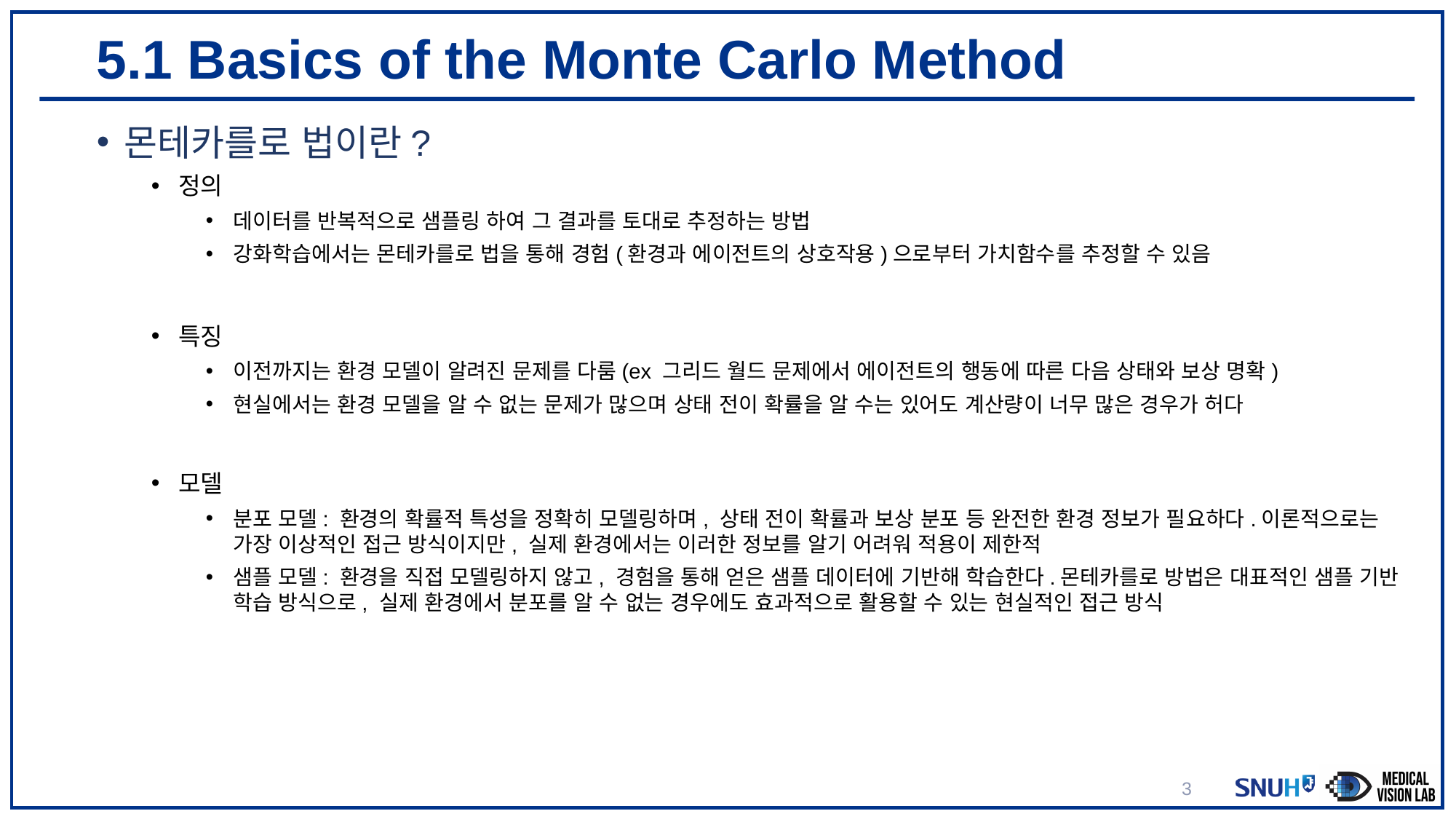

# 5.1 Basics of the Monte Carlo Method
몬테카를로 법이란?
정의
데이터를 반복적으로 샘플링 하여 그 결과를 토대로 추정하는 방법
강화학습에서는 몬테카를로 법을 통해 경험(환경과 에이전트의 상호작용)으로부터 가치함수를 추정할 수 있음

특징
이전까지는 환경 모델이 알려진 문제를 다룸(ex 그리드 월드 문제에서 에이전트의 행동에 따른 다음 상태와 보상 명확)
현실에서는 환경 모델을 알 수 없는 문제가 많으며 상태 전이 확률을 알 수는 있어도 계산량이 너무 많은 경우가 허다

모델
분포 모델: 환경의 확률적 특성을 정확히 모델링하며, 상태 전이 확률과 보상 분포 등 완전한 환경 정보가 필요하다.이론적으로는 가장 이상적인 접근 방식이지만, 실제 환경에서는 이러한 정보를 알기 어려워 적용이 제한적
샘플 모델: 환경을 직접 모델링하지 않고, 경험을 통해 얻은 샘플 데이터에 기반해 학습한다.몬테카를로 방법은 대표적인 샘플 기반 학습 방식으로, 실제 환경에서 분포를 알 수 없는 경우에도 효과적으로 활용할 수 있는 현실적인 접근 방식
3